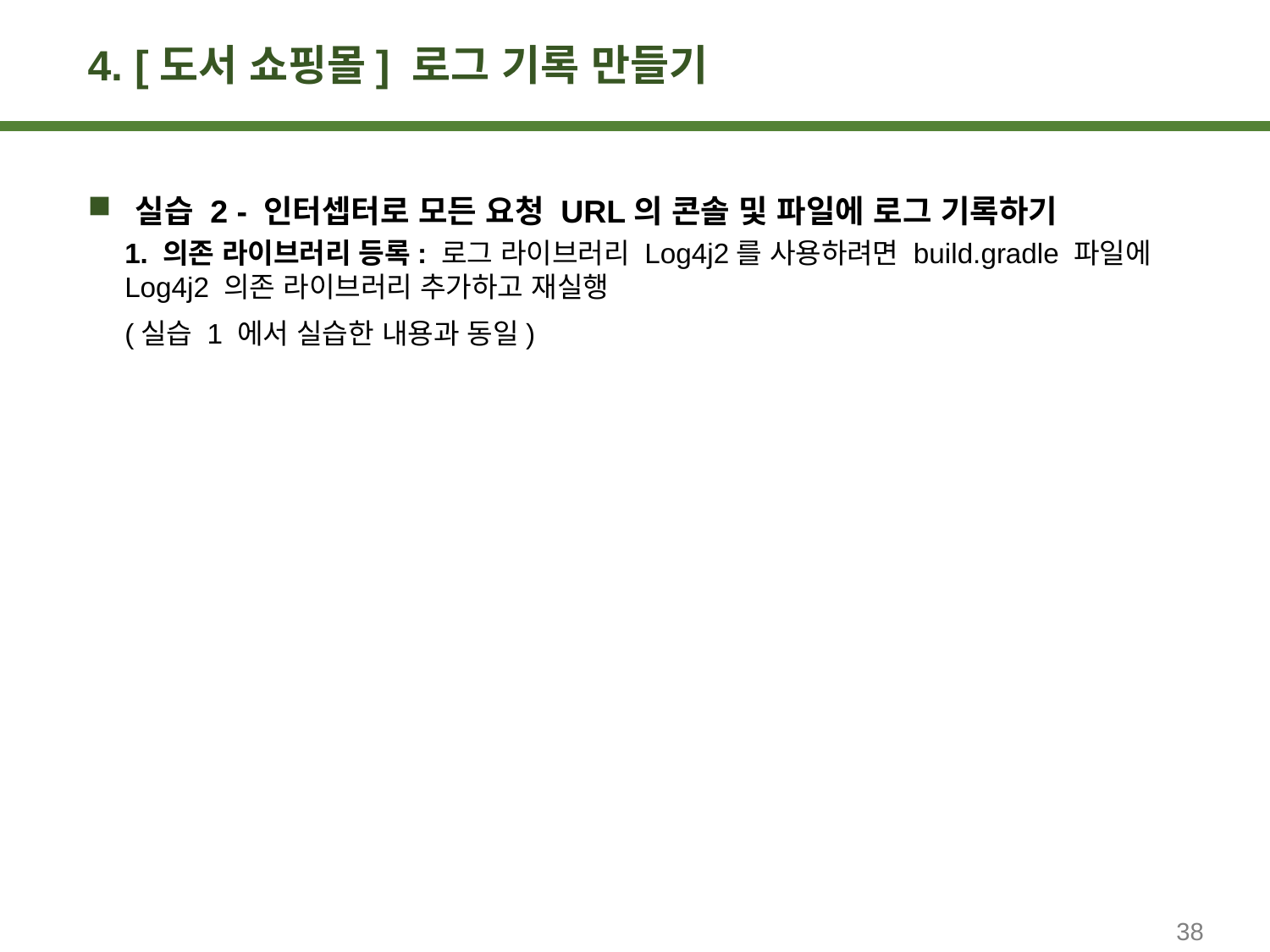

# 4. [도서 쇼핑몰] 로그 기록 만들기
실습 2 - 인터셉터로 모든 요청 URL의 콘솔 및 파일에 로그 기록하기
1. 의존 라이브러리 등록: 로그 라이브러리 Log4j2를 사용하려면 build.gradle 파일에 Log4j2 의존 라이브러리 추가하고 재실행
(실습 1 에서 실습한 내용과 동일)